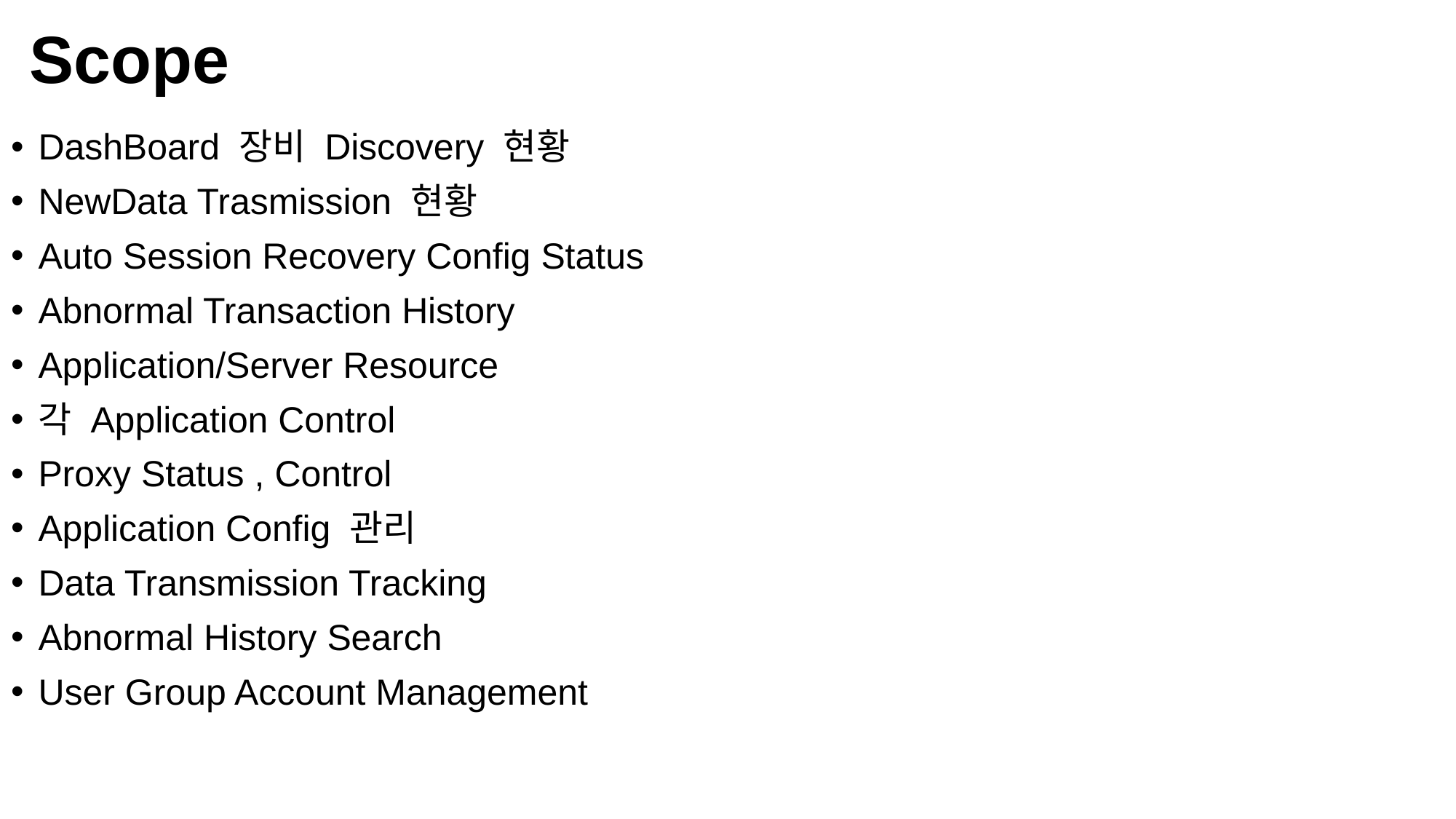

# Scope
DashBoard 장비 Discovery 현황
NewData Trasmission 현황
Auto Session Recovery Config Status
Abnormal Transaction History
Application/Server Resource
각 Application Control
Proxy Status , Control
Application Config 관리
Data Transmission Tracking
Abnormal History Search
User Group Account Management